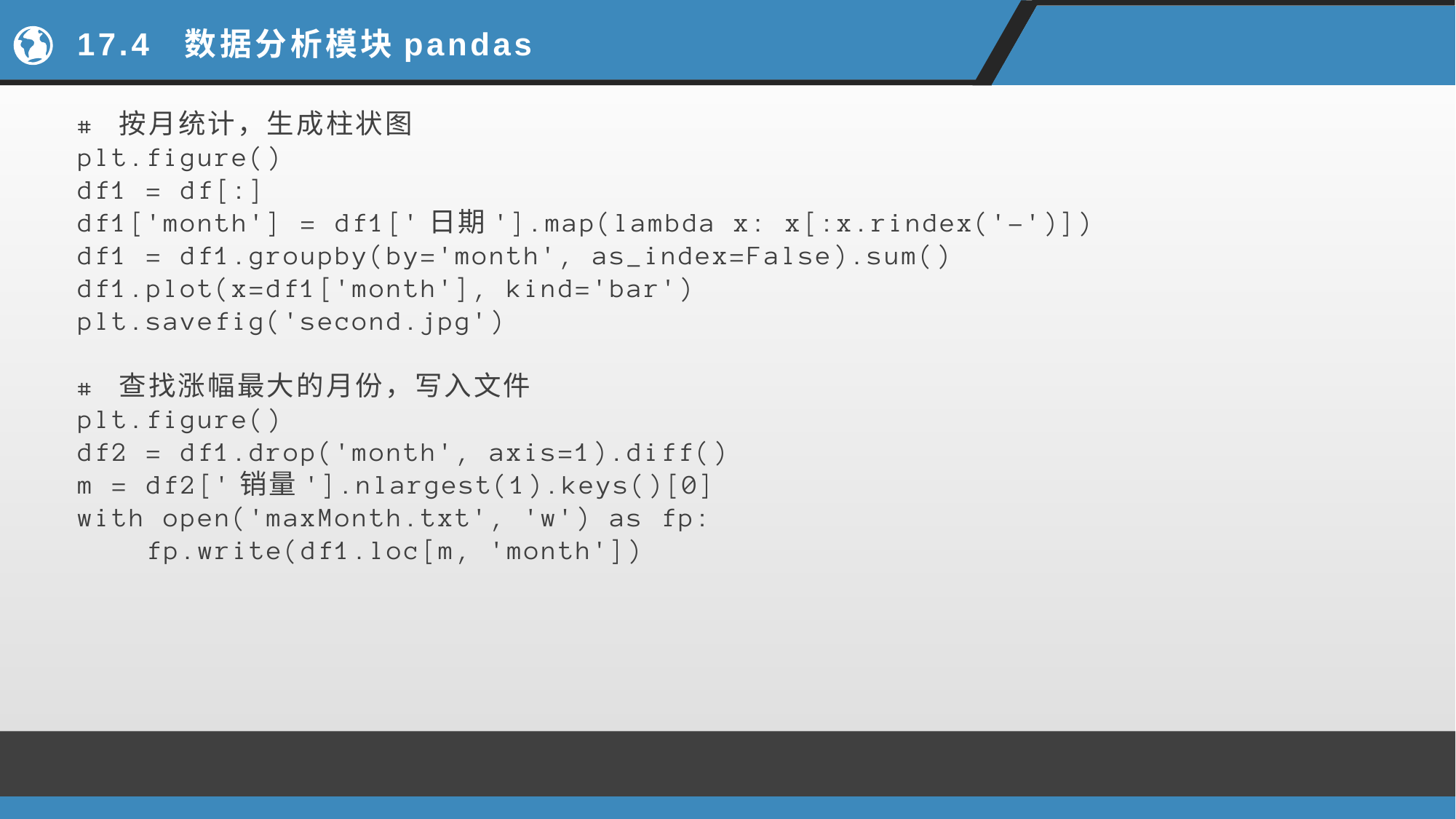

# 17.4  数据分析模块pandas

# 按月统计，生成柱状图
plt.figure()
df1 = df[:]
df1['month'] = df1['日期'].map(lambda x: x[:x.rindex('-')])
df1 = df1.groupby(by='month', as_index=False).sum()
df1.plot(x=df1['month'], kind='bar')
plt.savefig('second.jpg')

# 查找涨幅最大的月份，写入文件
plt.figure()
df2 = df1.drop('month', axis=1).diff()
m = df2['销量'].nlargest(1).keys()[0]
with open('maxMonth.txt', 'w') as fp:
    fp.write(df1.loc[m, 'month'])